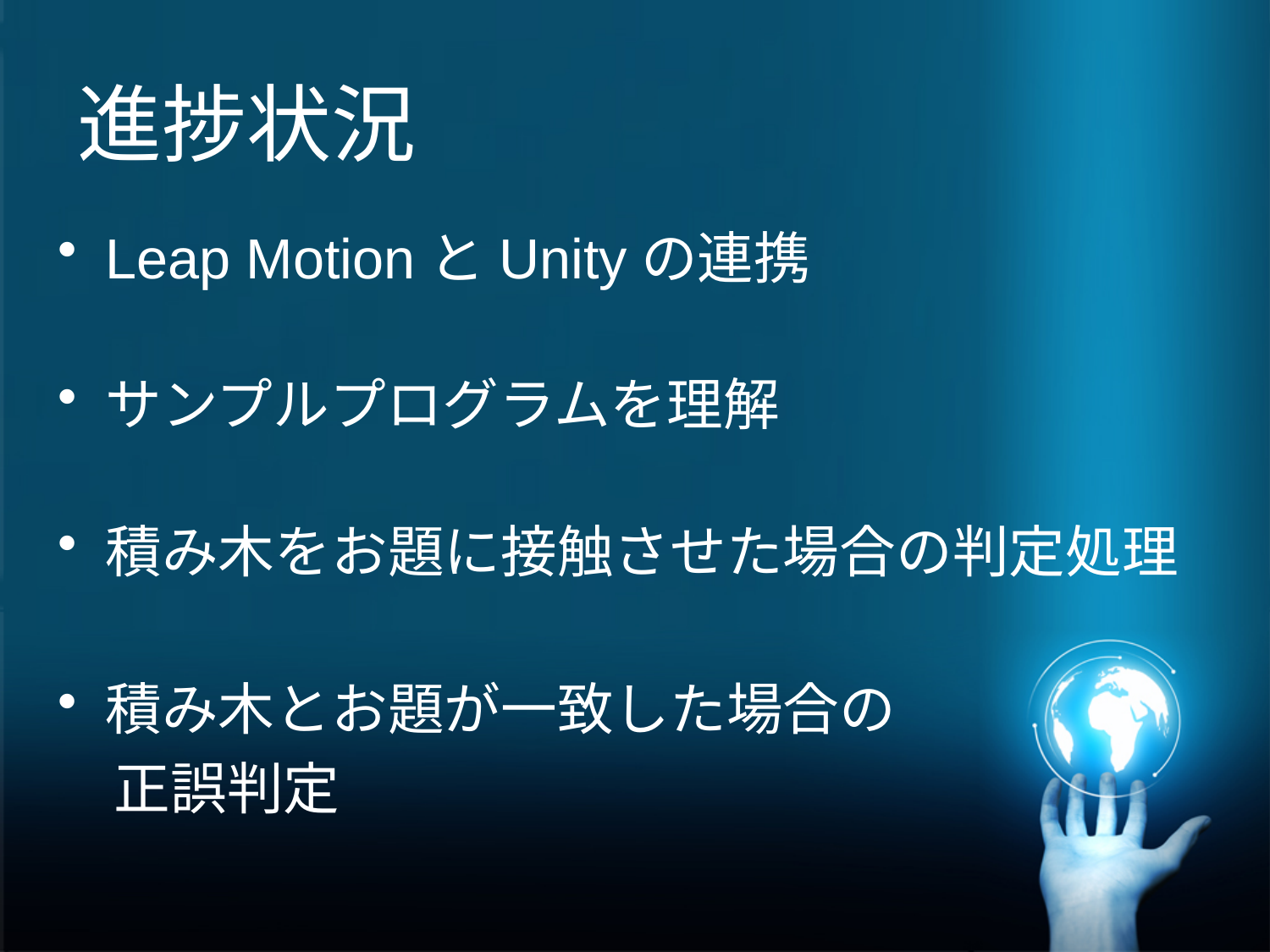

# 進捗状況
Leap MotionとUnityの連携

サンプルプログラムを理解

積み木をお題に接触させた場合の判定処理

積み木とお題が一致した場合の
　正誤判定